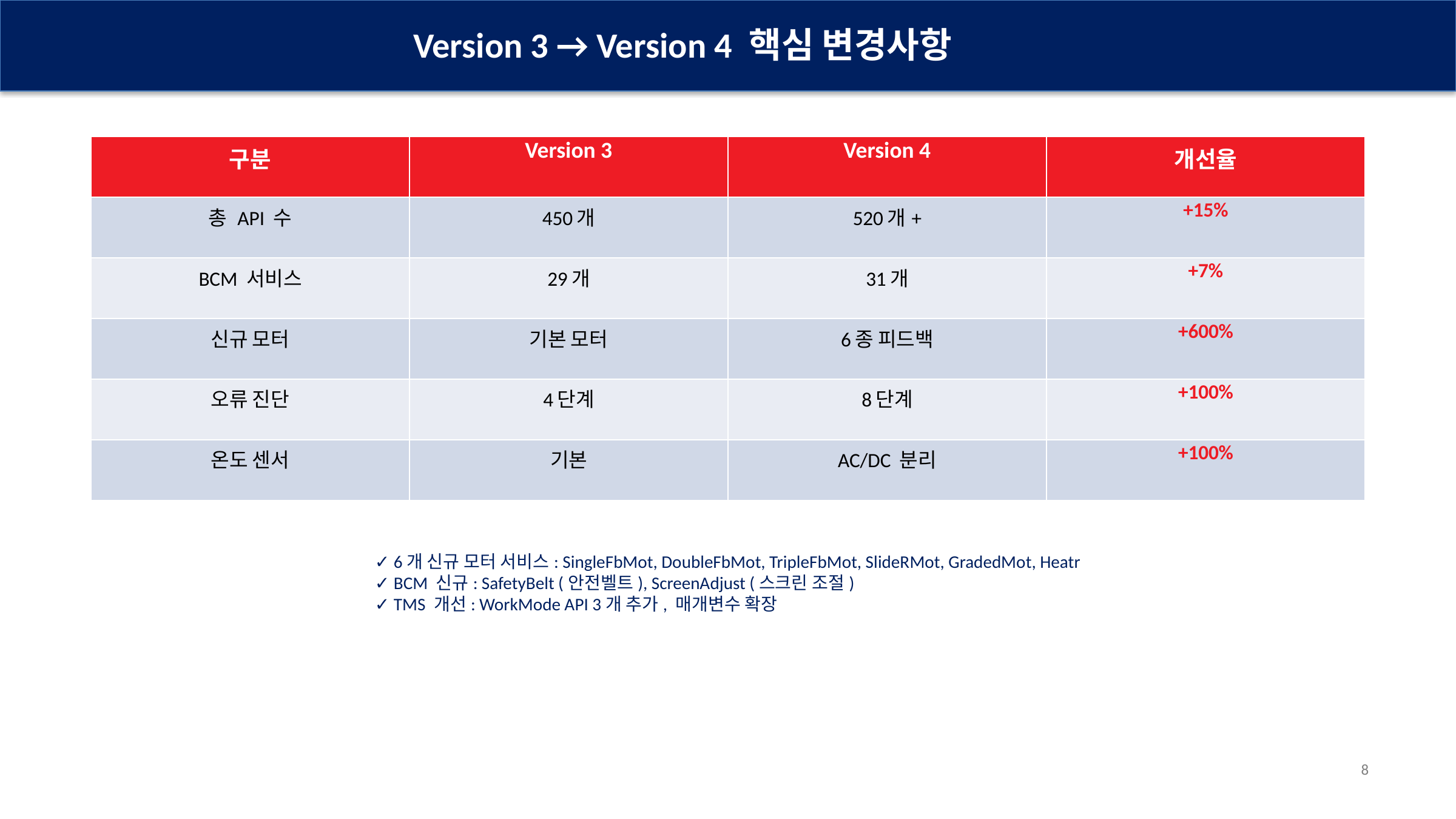

Version 3 → Version 4 핵심 변경사항
| 구분 | Version 3 | Version 4 | 개선율 |
| --- | --- | --- | --- |
| 총 API 수 | 450개 | 520개+ | +15% |
| BCM 서비스 | 29개 | 31개 | +7% |
| 신규 모터 | 기본 모터 | 6종 피드백 | +600% |
| 오류 진단 | 4단계 | 8단계 | +100% |
| 온도 센서 | 기본 | AC/DC 분리 | +100% |
✓ 6개 신규 모터 서비스: SingleFbMot, DoubleFbMot, TripleFbMot, SlideRMot, GradedMot, Heatr
✓ BCM 신규: SafetyBelt (안전벨트), ScreenAdjust (스크린 조절)
✓ TMS 개선: WorkMode API 3개 추가, 매개변수 확장
8